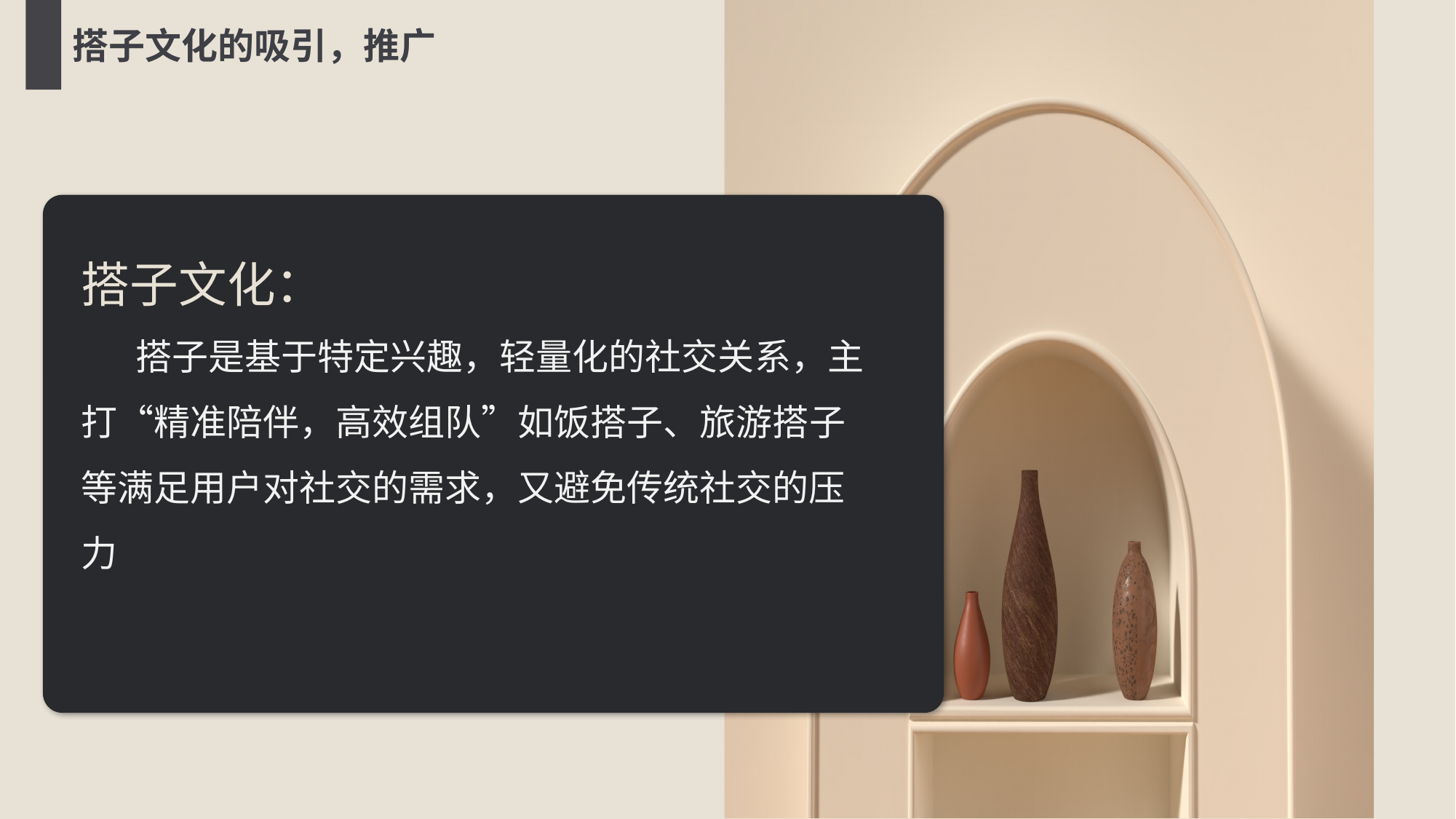

搭子文化的吸引，推广

搭子文化：
搭子是基于特定兴趣，轻量化的社交关系，主打“精准陪伴，高效组队”如饭搭子、旅游搭子等满足用户对社交的需求，又避免传统社交的压力